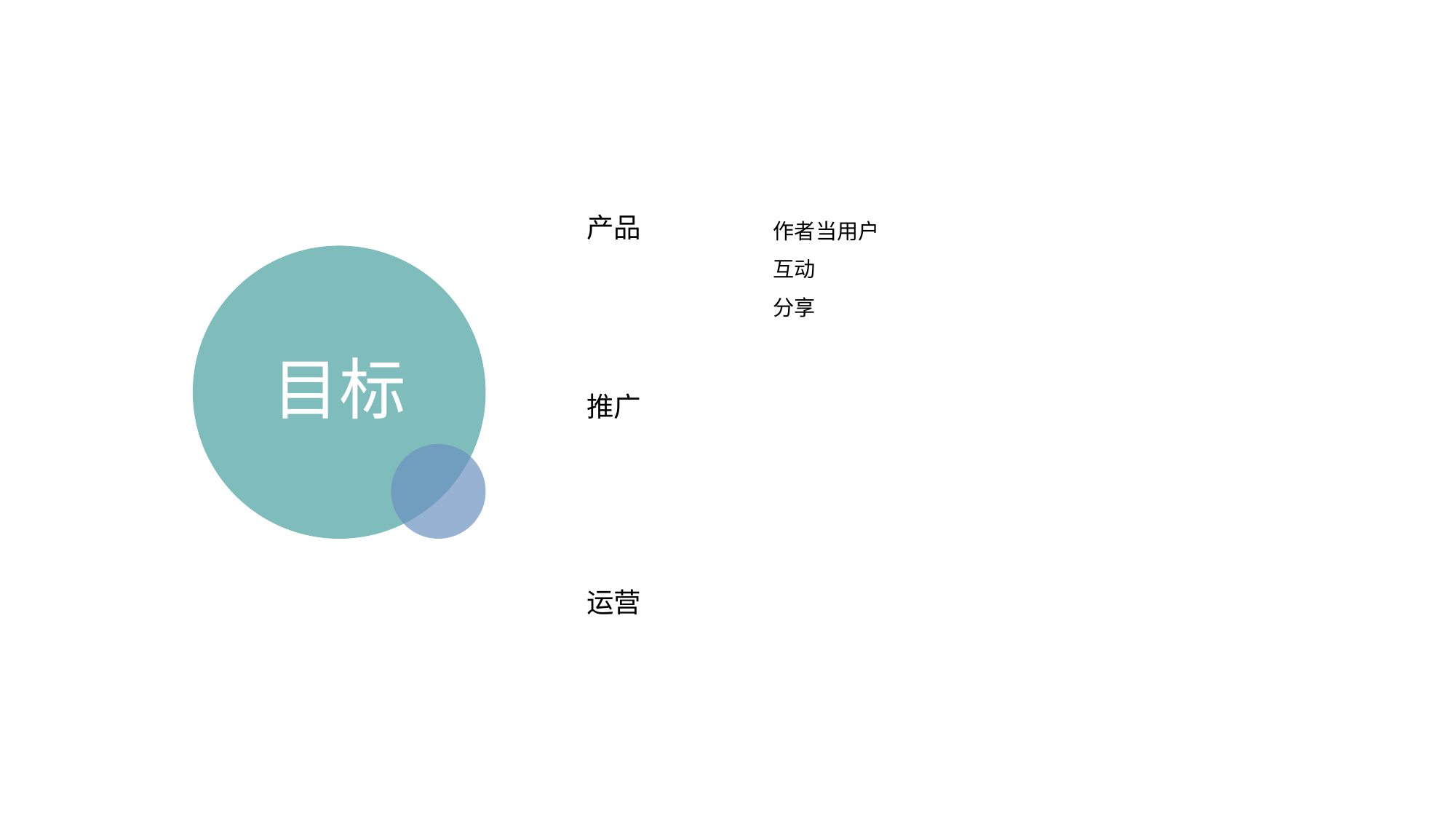

作者当用户
互动
分享

产品

目标
推广

运营